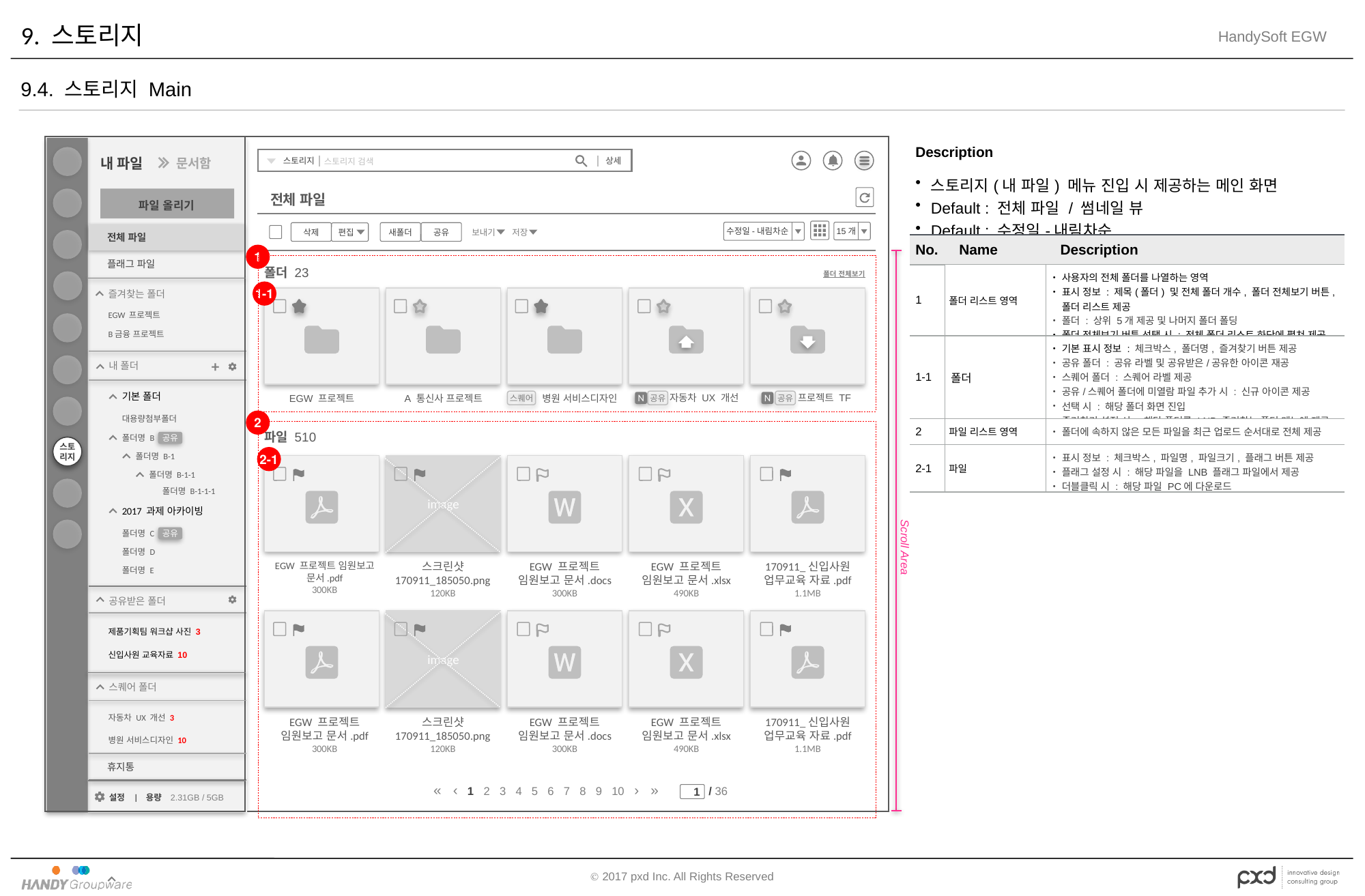

# 9. 스토리지
9.4. 스토리지 Main

| Description |  |  |
| --- | --- | --- |
| 스토리지(내 파일) 메뉴 진입 시 제공하는 메인 화면 Default : 전체 파일 / 썸네일 뷰 Default : 수정일-내림차순 |  |  |
| No. | Name | Description |
| 1 | 폴더 리스트 영역 | 사용자의 전체 폴더를 나열하는 영역 표시 정보 : 제목(폴더) 및 전체 폴더 개수, 폴더 전체보기 버튼, 폴더 리스트 제공 폴더 : 상위 5개 제공 및 나머지 폴더 폴딩 폴더 전체보기 버튼 선택 시 : 전체 폴더 리스트 하단에 펼쳐 제공 |
| 1-1 | 폴더 | 기본 표시 정보 : 체크박스, 폴더명, 즐겨찾기 버튼 제공 공유 폴더 : 공유 라벨 및 공유받은/공유한 아이콘 재공 스퀘어 폴더 : 스퀘어 라벨 제공 공유/스퀘어 폴더에 미열람 파일 추가 시 : 신규 아이콘 제공 선택 시 : 해당 폴더 화면 진입 즐겨찾기 설정 시 : 해당 폴더를 LNB 즐겨찾는 폴더 메뉴에 제공 |
| 2 | 파일 리스트 영역 | 폴더에 속하지 않은 모든 파일을 최근 업로드 순서대로 전체 제공 |
| 2-1 | 파일 | 표시 정보 : 체크박스, 파일명, 파일크기, 플래그 버튼 제공 플래그 설정 시 : 해당 파일을 LNB 플래그 파일에서 제공 더블클릭 시 : 해당 파일 PC에 다운로드 |

스토
리지

스토리지
상세
스토리지 검색

내 파일
문서함

파일 올리기
전체 파일

 15개

삭제
새폴더
공유

편집

수정일-내림차순
보내기

저장

전체 파일
1

Scroll Area

플래그 파일
폴더 23
폴더 전체보기
1-1

즐겨찾는 폴더

EGW 프로젝트

B금융 프로젝트

+

내 폴더

기본 폴더
스퀘어
공유
공유
N
프로젝트 TF
N
자동차 UX 개선
EGW 프로젝트
병원 서비스디자인
A 통신사 프로젝트

2

대용량첨부폴더

파일 510
공유
폴더명 B

2-1

폴더명 B-1

image

EGW 프로젝트 임원보고 문서.pdf
300KB
EGW 프로젝트 임원보고 문서.docs
300KB
EGW 프로젝트 임원보고 문서.xlsx
490KB
170911_신입사원 업무교육 자료.pdf
1.1MB
스크린샷 170911_185050.png
120KB
폴더명 B-1-1

폴더명 B-1-1-1
2017 과제 아카이빙

공유
폴더명 C
폴더명 D
폴더명 E
공유받은 폴더

image

EGW 프로젝트 임원보고 문서.pdf
300KB
EGW 프로젝트 임원보고 문서.docs
300KB
EGW 프로젝트 임원보고 문서.xlsx
490KB
170911_신입사원 업무교육 자료.pdf
1.1MB
스크린샷 170911_185050.png
120KB
제품기획팀 워크샵 사진 3
신입사원 교육자료 10
스퀘어 폴더

자동차 UX 개선 3
병원 서비스디자인 10
휴지통
«   ‹   1   2   3   4   5   6   7   8   9   10   ›   »
/ 36
1
설정   |   용량   2.31GB / 5GB